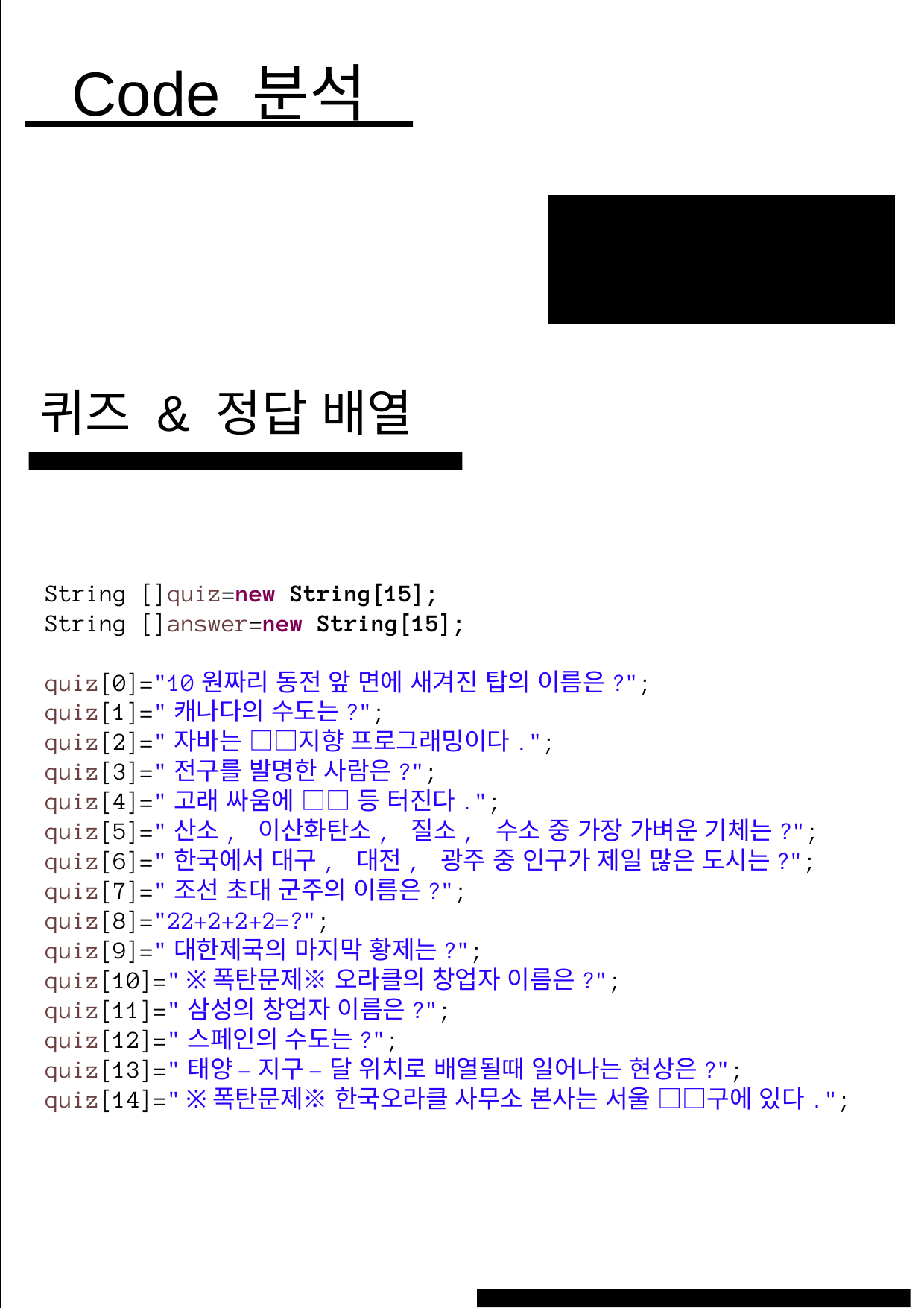

Code 분석

퀴즈 & 정답 배열
WHAT WE DO?

String []quiz=new String[15];
String []answer=new String[15];

quiz[0]="10원짜리 동전 앞 면에 새겨진 탑의 이름은?";
quiz[1]="캐나다의 수도는?";
quiz[2]="자바는 □□지향 프로그래밍이다.";
quiz[3]="전구를 발명한 사람은?";
quiz[4]="고래 싸움에 □□ 등 터진다.";
quiz[5]="산소, 이산화탄소, 질소, 수소 중 가장 가벼운 기체는?";
quiz[6]="한국에서 대구, 대전, 광주 중 인구가 제일 많은 도시는?";
quiz[7]="조선 초대 군주의 이름은?";
quiz[8]="22+2+2+2=?";
quiz[9]="대한제국의 마지막 황제는?";
quiz[10]="※폭탄문제※ 오라클의 창업자 이름은?";
quiz[11]="삼성의 창업자 이름은?";
quiz[12]="스페인의 수도는?";
quiz[13]="태양-지구-달 위치로 배열될때 일어나는 현상은?";
quiz[14]="※폭탄문제※ 한국오라클 사무소 본사는 서울 □□구에 있다.";

16